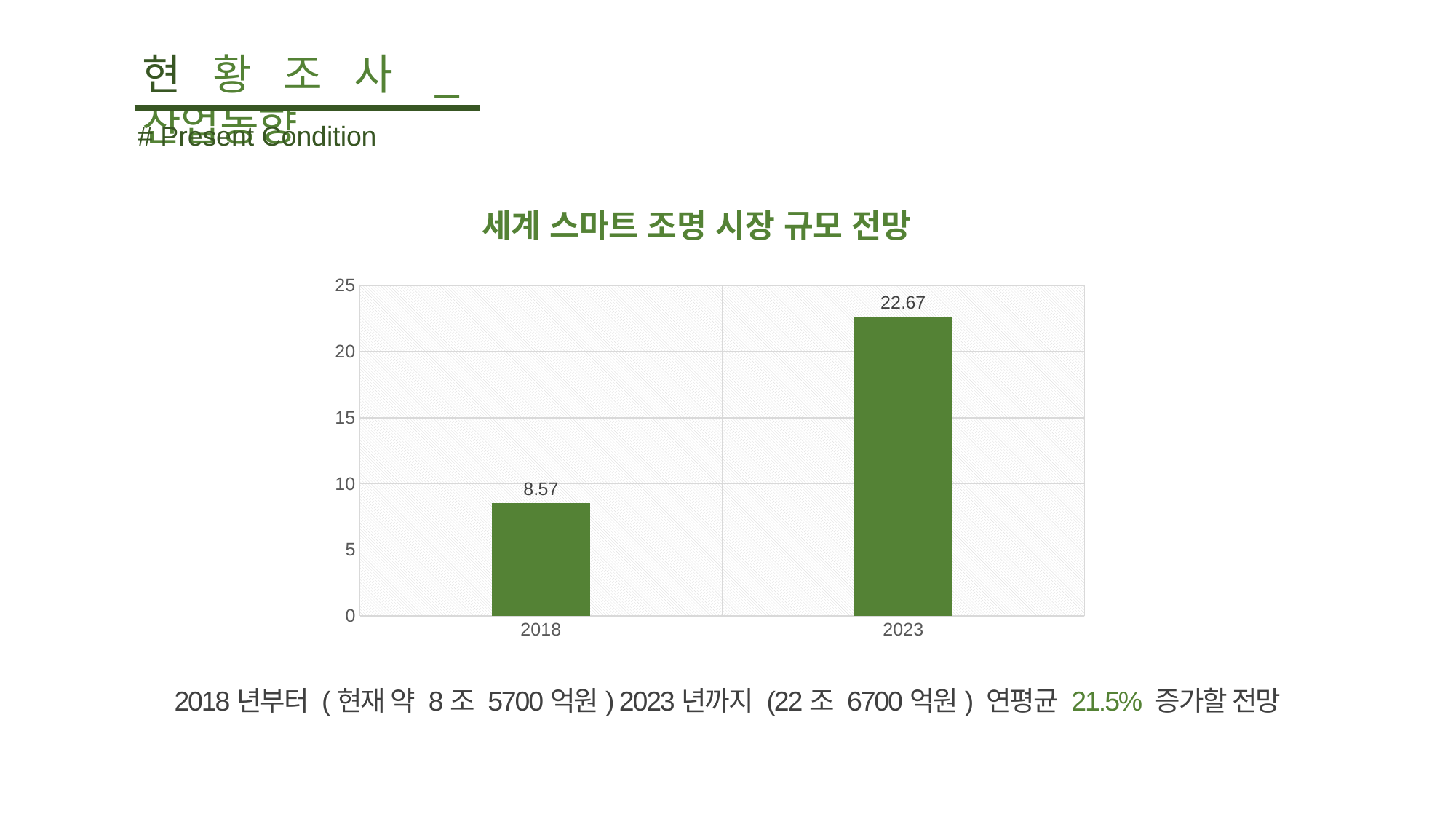

현황조사_산업동향
# Present Condition

### Chart: 세계 스마트 조명 시장 규모 전망

| Category | 계열 1 |
|---|---|
| 2018 | 8.57 |
| 2023 | 22.67 |
2018년부터 (현재 약 8조 5700억원) 2023년까지 (22조 6700억원) 연평균 21.5% 증가할 전망